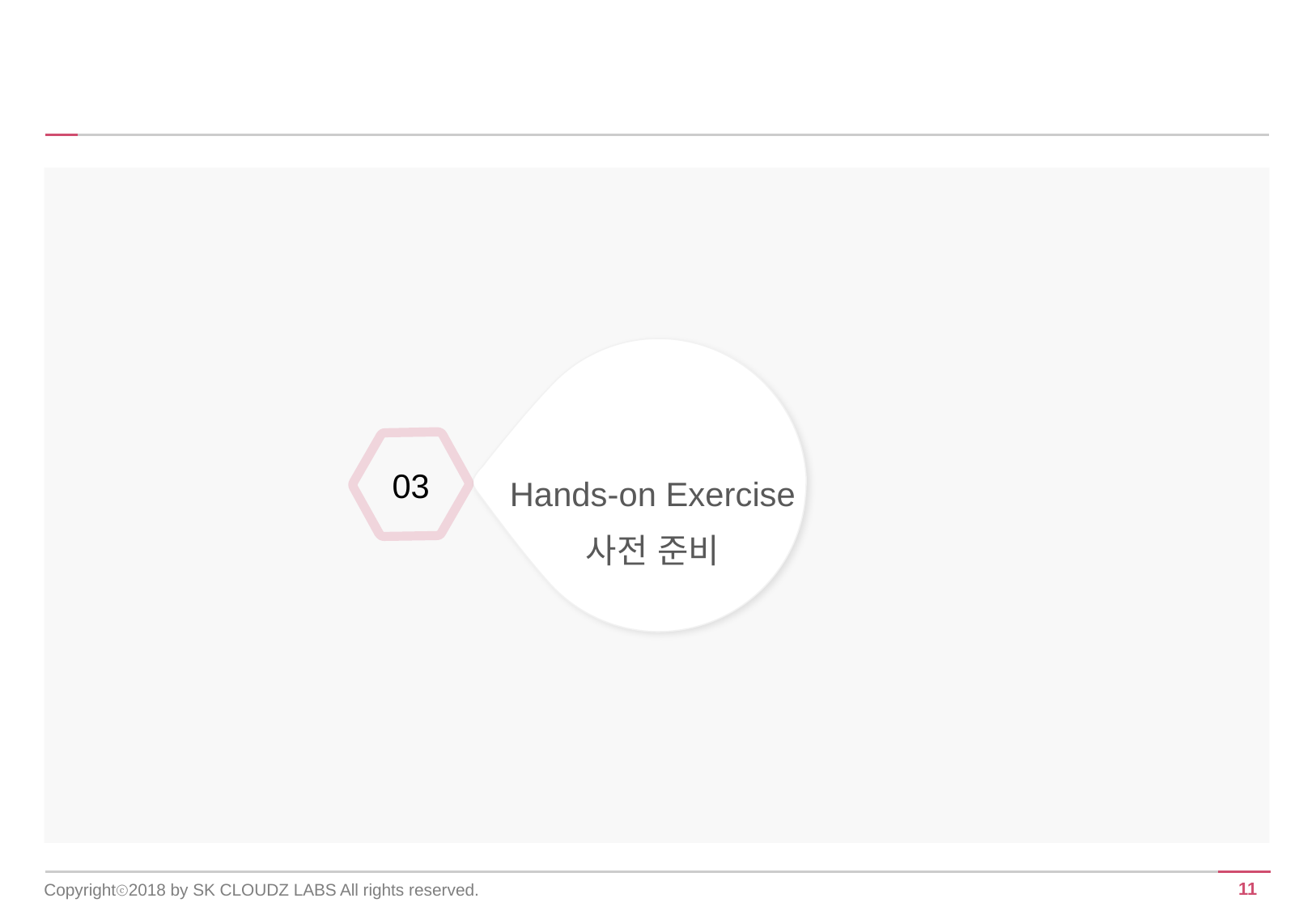

Hands-on Exercise
사전 준비
03
Copyrightⓒ2018 by SK CLOUDZ LABS All rights reserved.